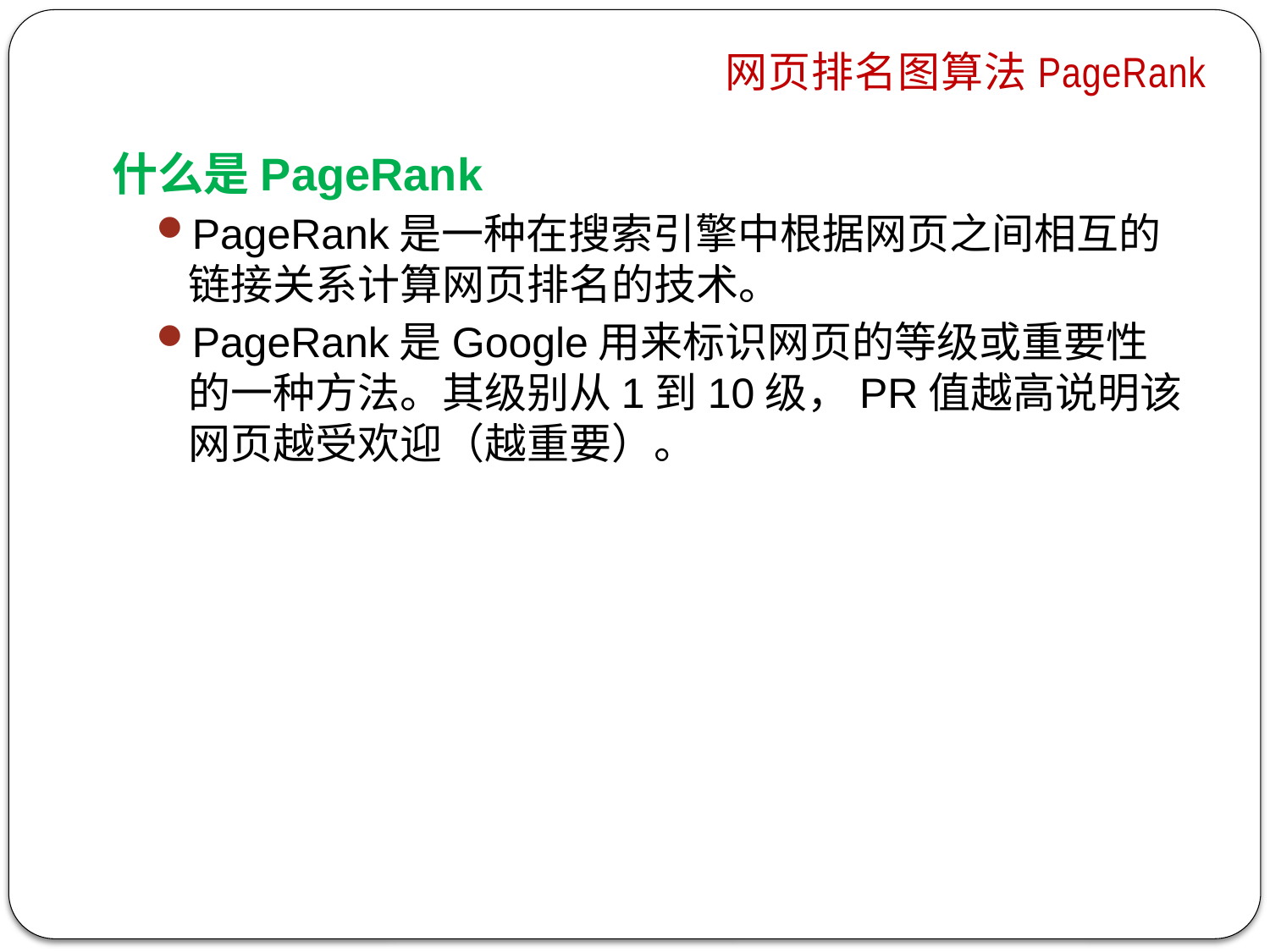

网页排名图算法PageRank
什么是PageRank
PageRank是一种在搜索引擎中根据网页之间相互的链接关系计算网页排名的技术。
PageRank是Google用来标识网页的等级或重要性的一种方法。其级别从1到10级，PR值越高说明该网页越受欢迎（越重要）。